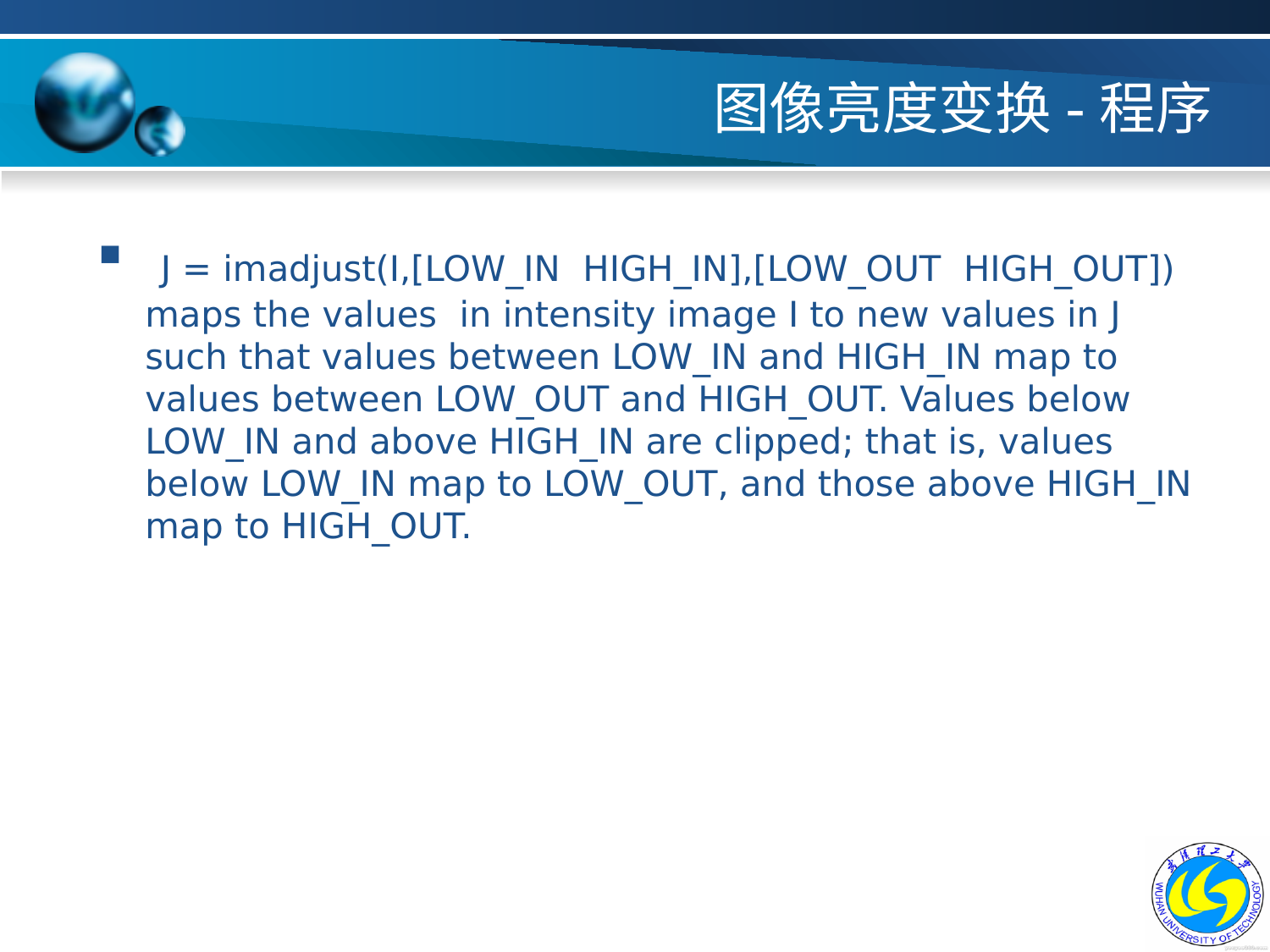

# 图像亮度变换-程序
 J = imadjust(I,[LOW_IN  HIGH_IN],[LOW_OUT  HIGH_OUT]) maps the values  in intensity image I to new values in J such that values between LOW_IN and HIGH_IN map to values between LOW_OUT and HIGH_OUT. Values below LOW_IN and above HIGH_IN are clipped; that is, values below LOW_IN map to LOW_OUT, and those above HIGH_IN map to HIGH_OUT.